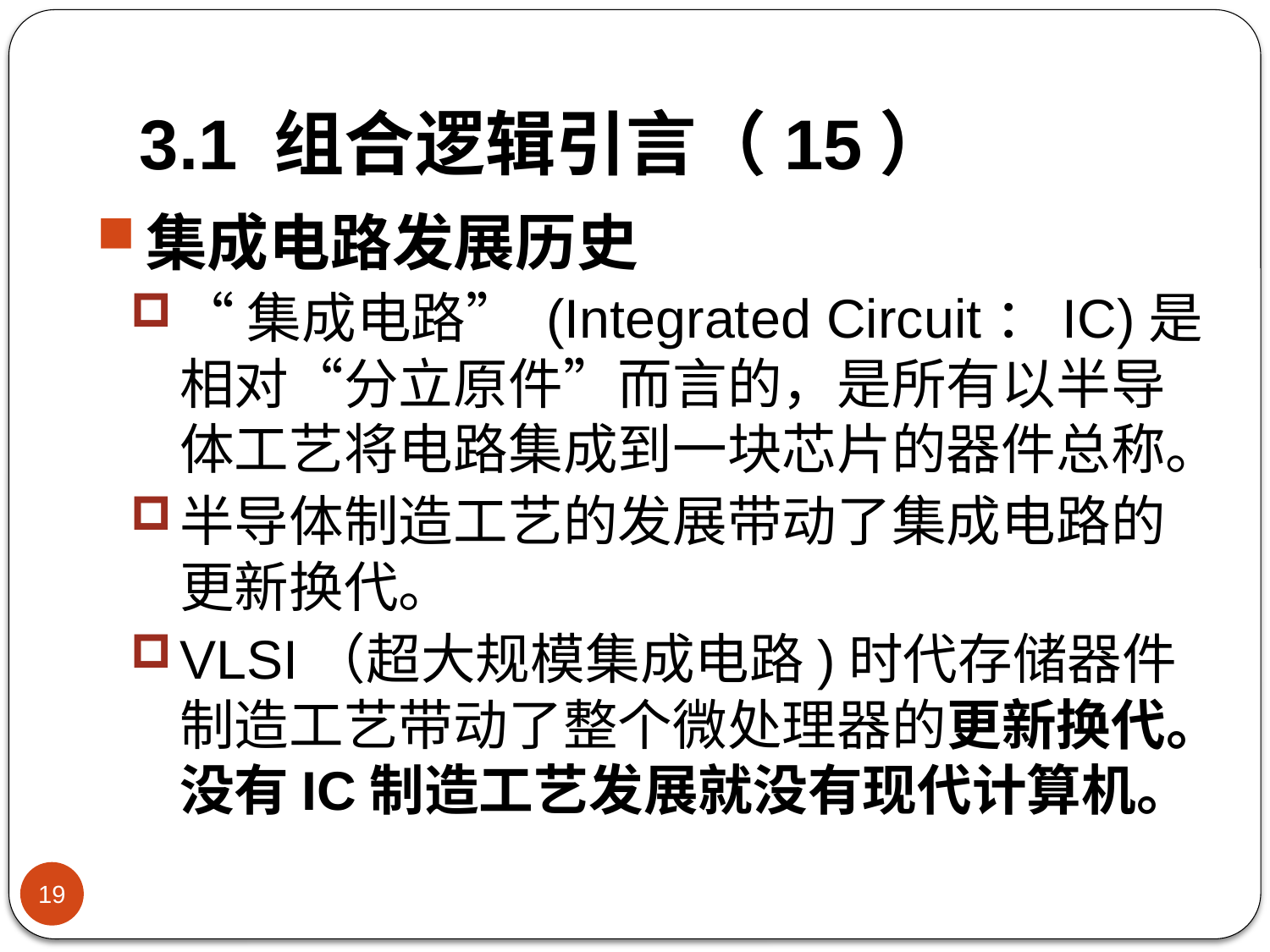

# 3.1 组合逻辑引言（15）
集成电路发展历史
“集成电路” (Integrated Circuit：IC)是相对“分立原件”而言的，是所有以半导体工艺将电路集成到一块芯片的器件总称。
半导体制造工艺的发展带动了集成电路的更新换代。
VLSI（超大规模集成电路)时代存储器件制造工艺带动了整个微处理器的更新换代。没有IC制造工艺发展就没有现代计算机。
19